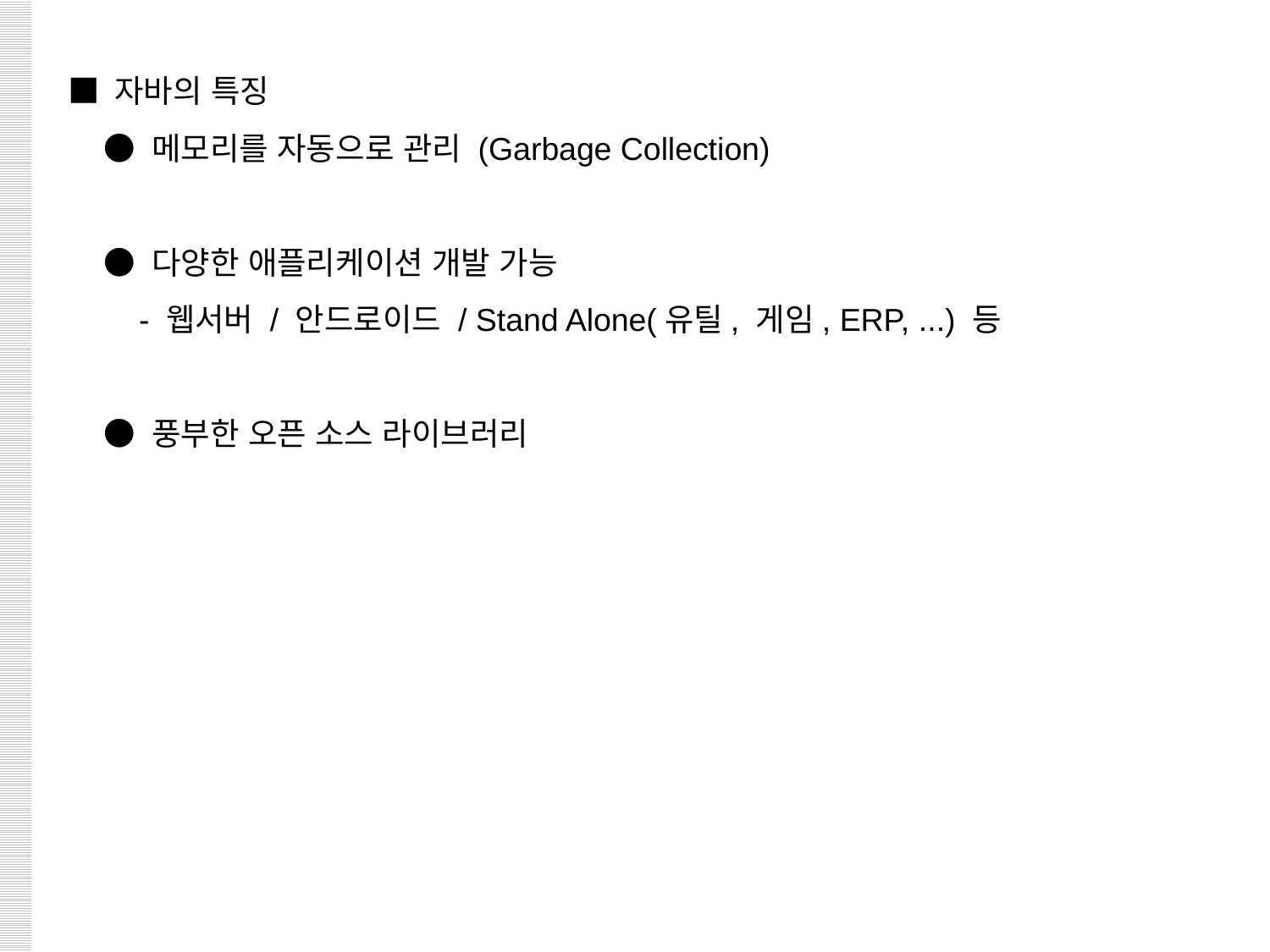

■ 자바의 특징
    ● 메모리를 자동으로 관리 (Garbage Collection)

    ● 다양한 애플리케이션 개발 가능
        - 웹서버 / 안드로이드 / Stand Alone(유틸, 게임, ERP, ...) 등

    ● 풍부한 오픈 소스 라이브러리